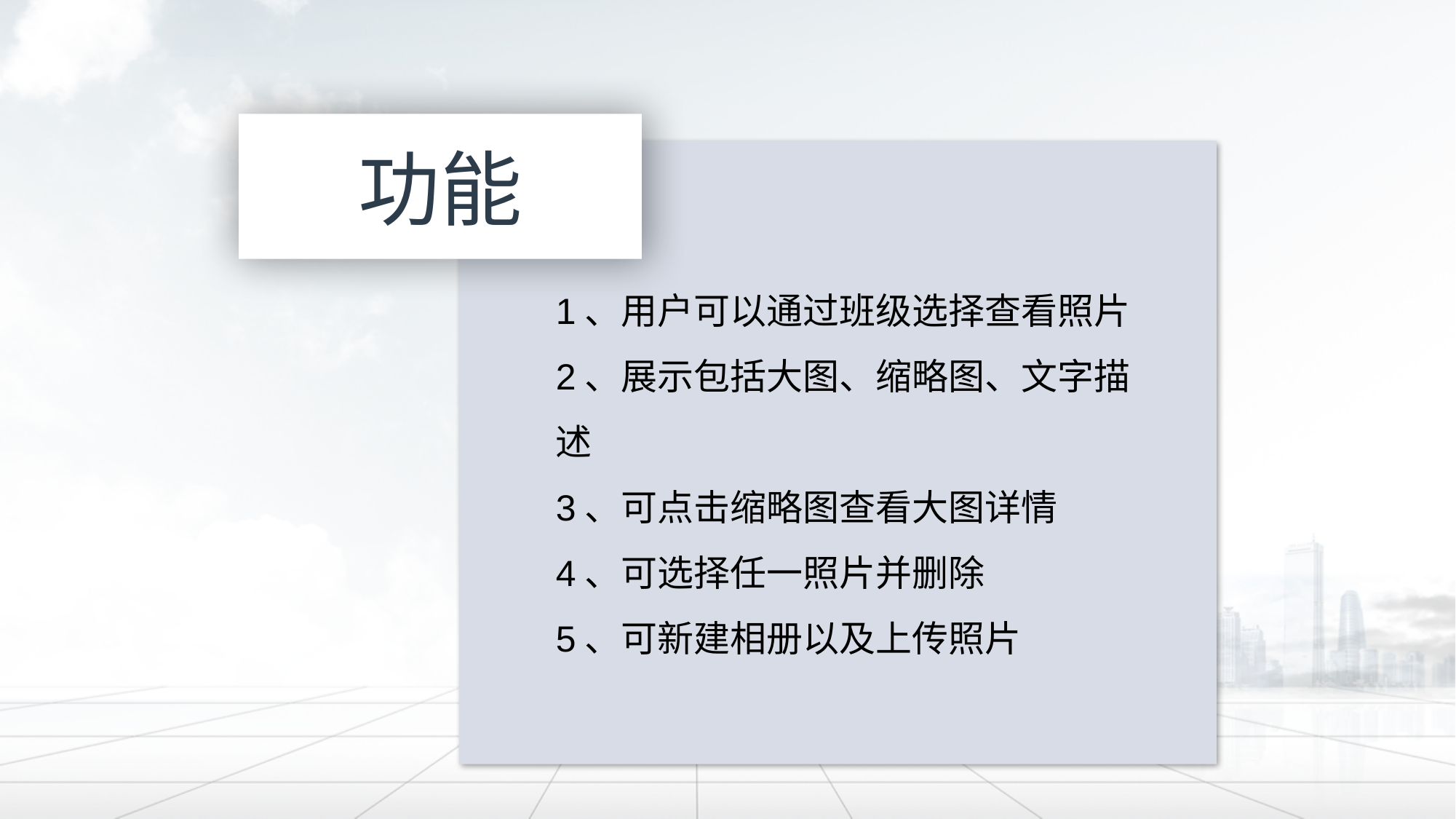

功能

1、用户可以通过班级选择查看照片
2、展示包括大图、缩略图、文字描述
3、可点击缩略图查看大图详情
4、可选择任一照片并删除
5、可新建相册以及上传照片